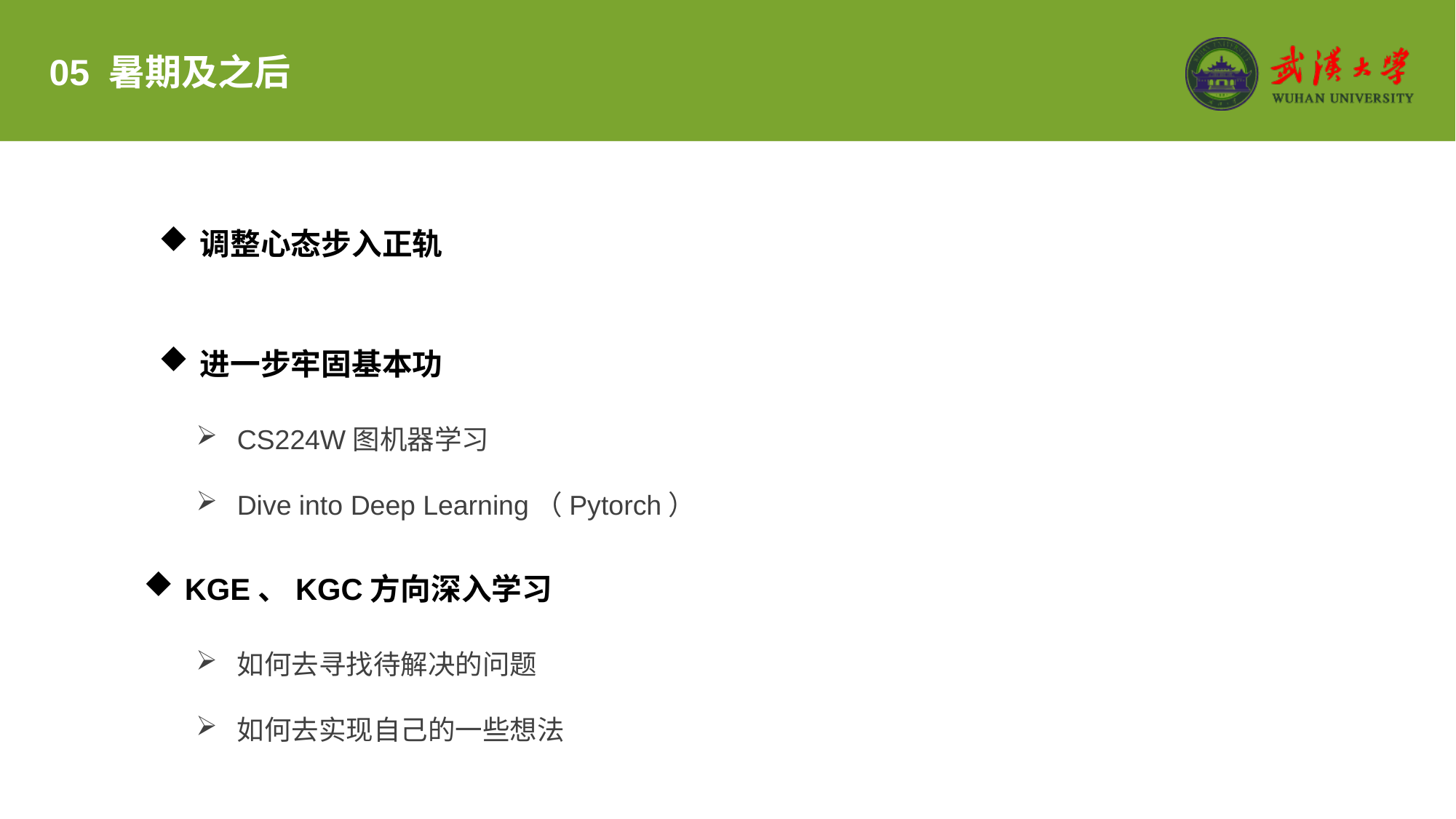

05 暑期及之后
调整心态步入正轨
进一步牢固基本功
CS224W图机器学习
Dive into Deep Learning（Pytorch）
KGE、KGC方向深入学习
如何去寻找待解决的问题
如何去实现自己的一些想法